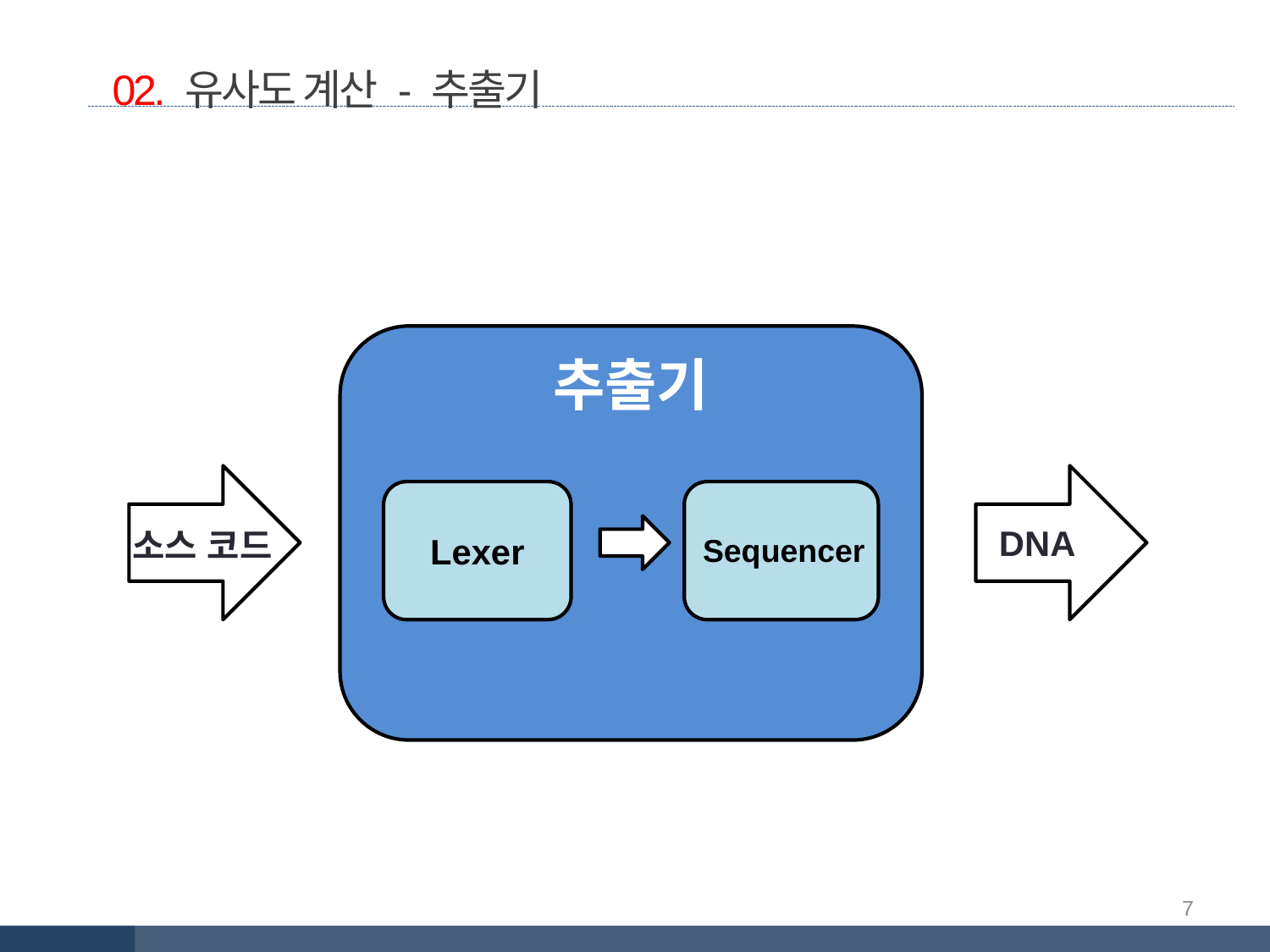

02. 유사도 계산 - 추출기

추출기

Lexer

DNA
소스 코드
Sequencer
7